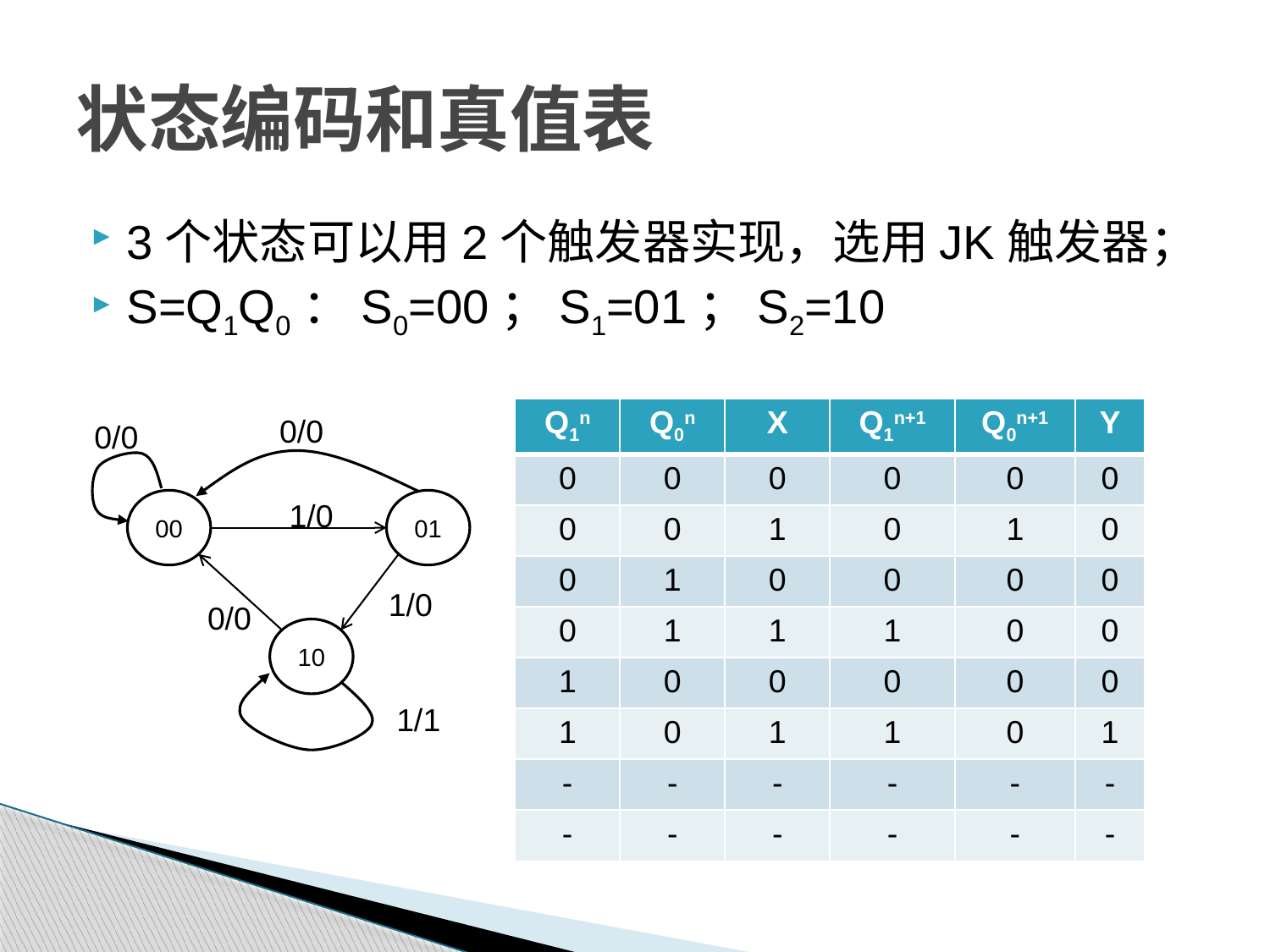

# 状态编码和真值表
3个状态可以用2个触发器实现，选用JK触发器；
S=Q1Q0：S0=00；S1=01；S2=10
| Q1n | Q0n | X | Q1n+1 | Q0n+1 | Y |
| --- | --- | --- | --- | --- | --- |
| 0 | 0 | 0 | 0 | 0 | 0 |
| 0 | 0 | 1 | 0 | 1 | 0 |
| 0 | 1 | 0 | 0 | 0 | 0 |
| 0 | 1 | 1 | 1 | 0 | 0 |
| 1 | 0 | 0 | 0 | 0 | 0 |
| 1 | 0 | 1 | 1 | 0 | 1 |
| - | - | - | - | - | - |
| - | - | - | - | - | - |
0/0
0/0

1/0
01
00
1/0
0/0
10

1/1